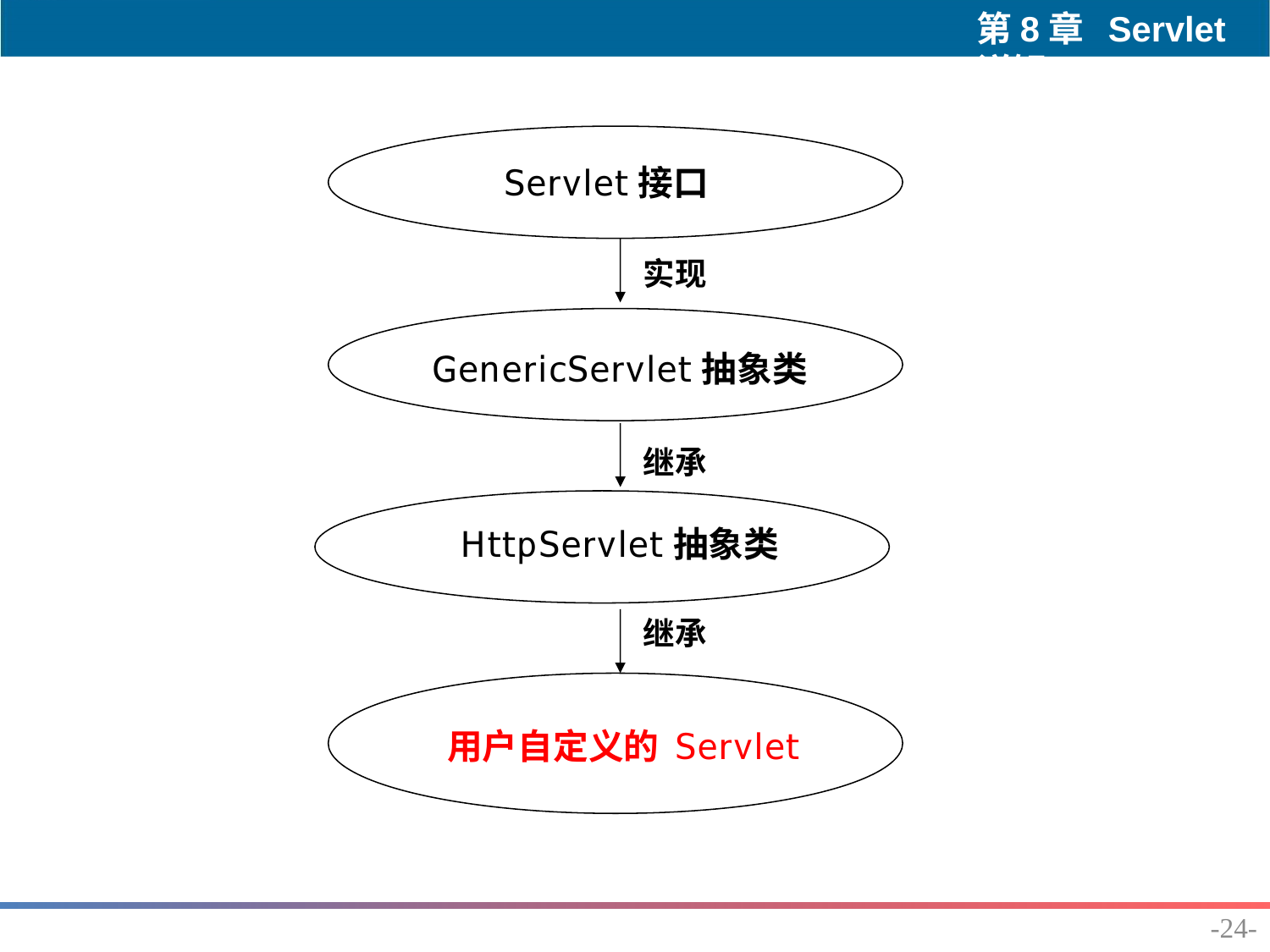

Servlet接口

GenericServlet抽象类

HttpServlet抽象类

用户自定义的 Servlet
实现
继承
继承
-24-